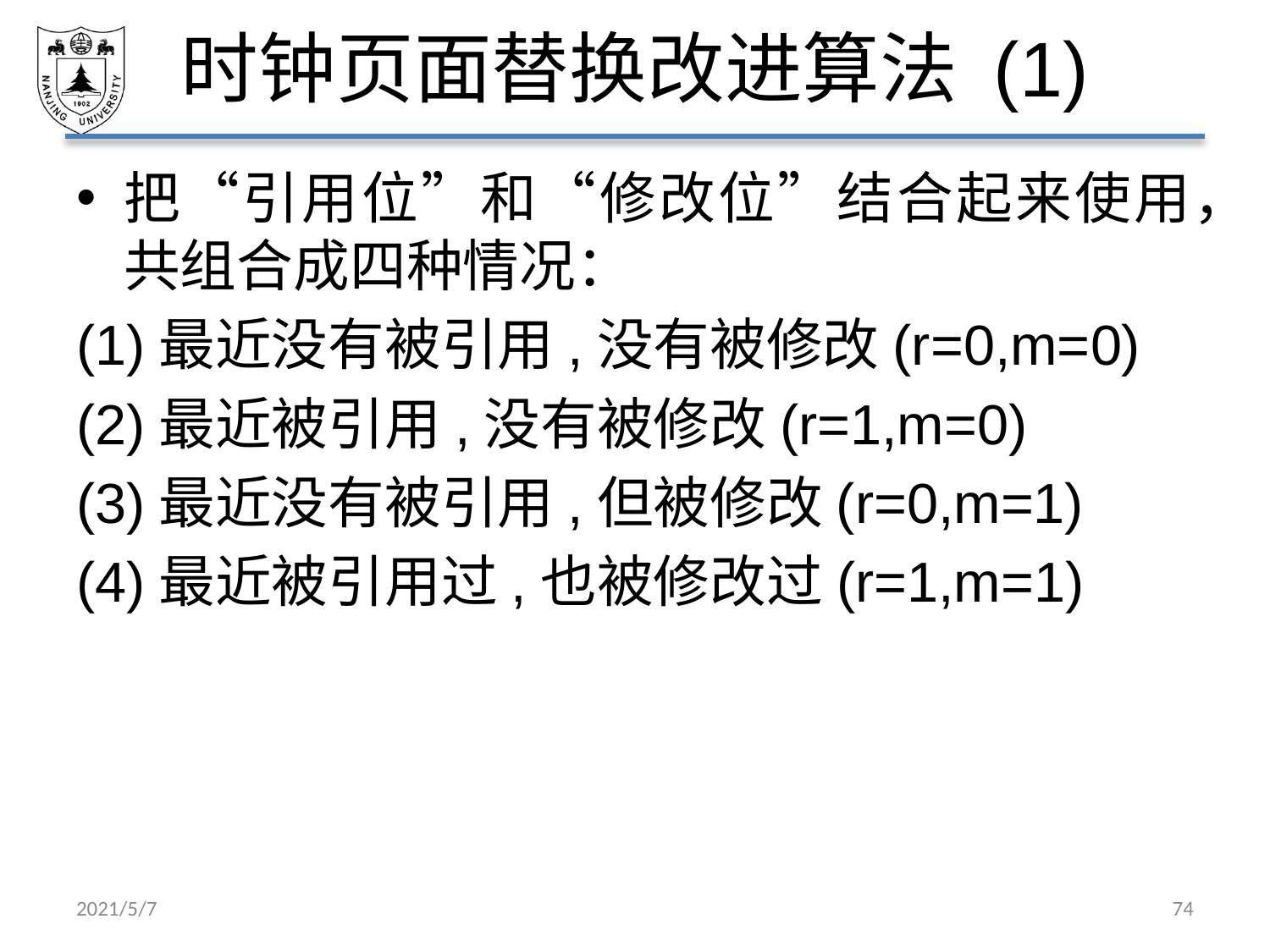

# 时钟页面替换改进算法 (1)
把“引用位”和“修改位”结合起来使用，共组合成四种情况：
(1)最近没有被引用,没有被修改(r=0,m=0)
(2)最近被引用,没有被修改(r=1,m=0)
(3)最近没有被引用,但被修改(r=0,m=1)
(4)最近被引用过,也被修改过(r=1,m=1)

2021/5/7
74